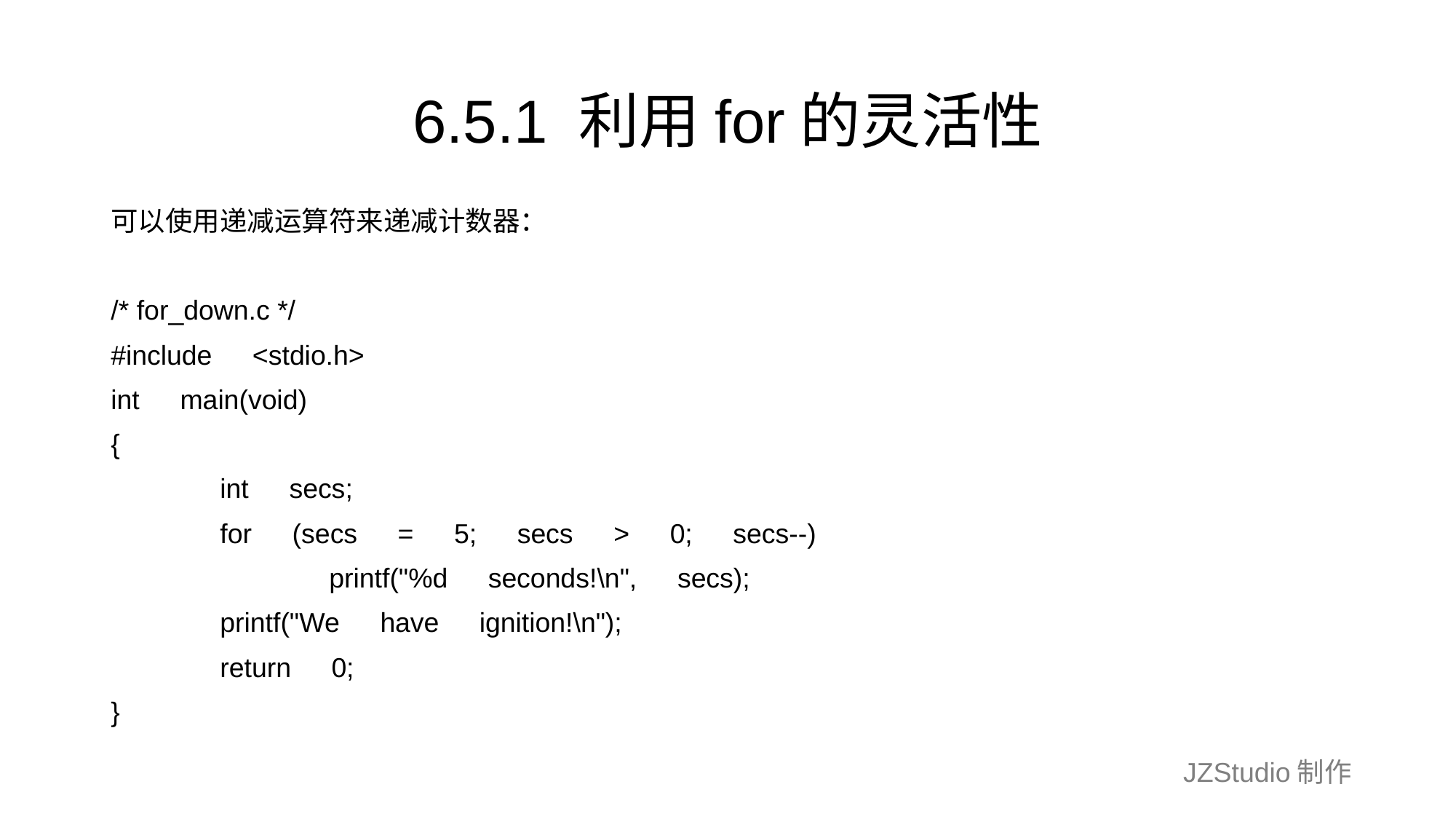

# 6.5.1 利用for的灵活性
可以使用递减运算符来递减计数器：

/* for_down.c */
#include　<stdio.h>
int　main(void)
{
	int　secs;
	for　(secs　=　5;　secs　>　0;　secs--)
		printf("%d　seconds!\n",　secs);
	printf("We　have　ignition!\n");
	return　0;
}